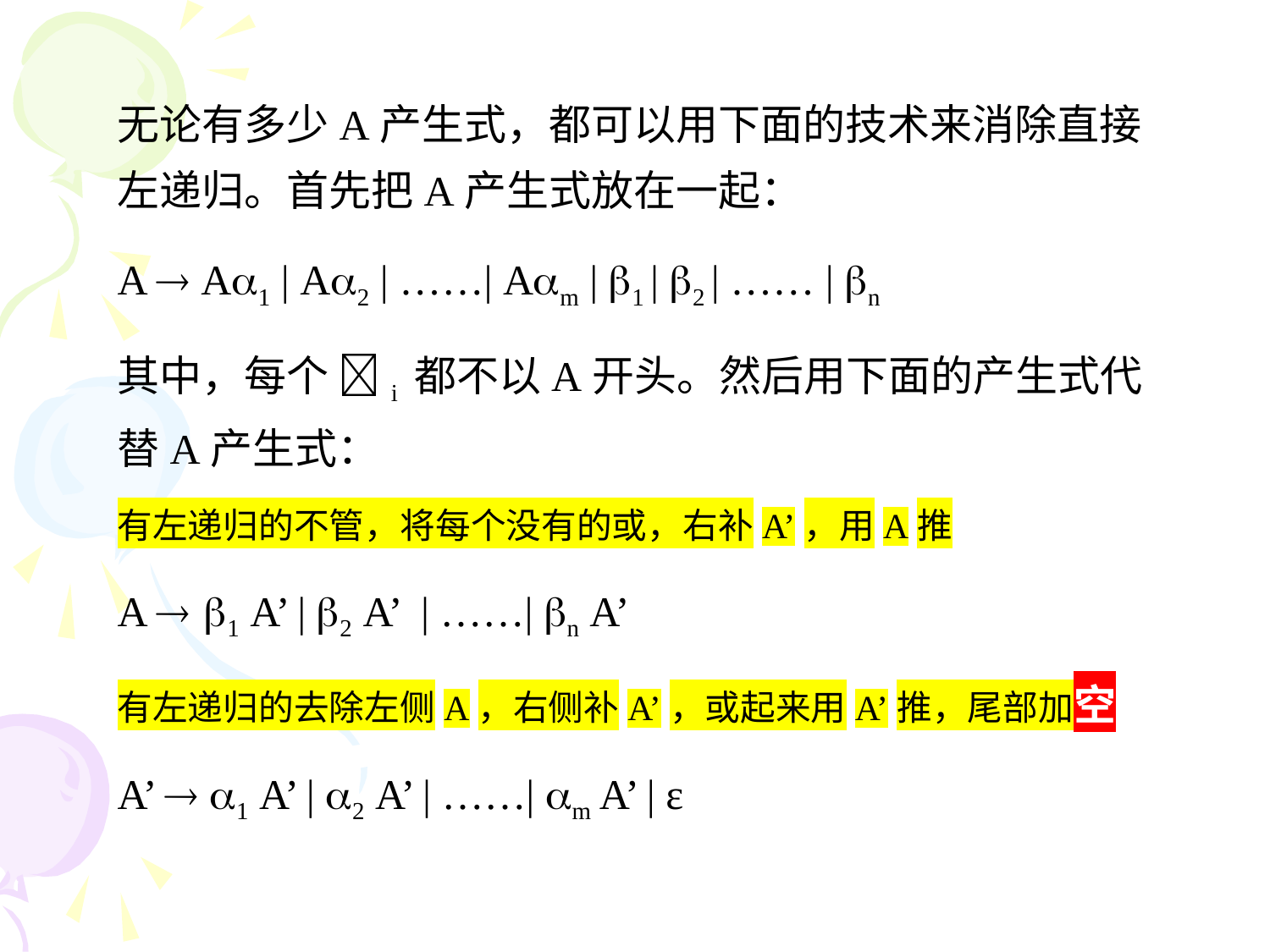

无论有多少A产生式，都可以用下面的技术来消除直接左递归。首先把A产生式放在一起：
A → Aα1 | Aα2 | ……| Aαm | β1 | β2 | …… | βn
其中，每个 βi 都不以A开头。然后用下面的产生式代替A产生式：
有左递归的不管，将每个没有的或，右补A’，用A推
A → β1 A’ | β2 A’  | ……| βn A’
有左递归的去除左侧A，右侧补A’，或起来用A’推，尾部加空
A’ → α1 A’ | α2 A’ | ……| αm A’ | ε
41